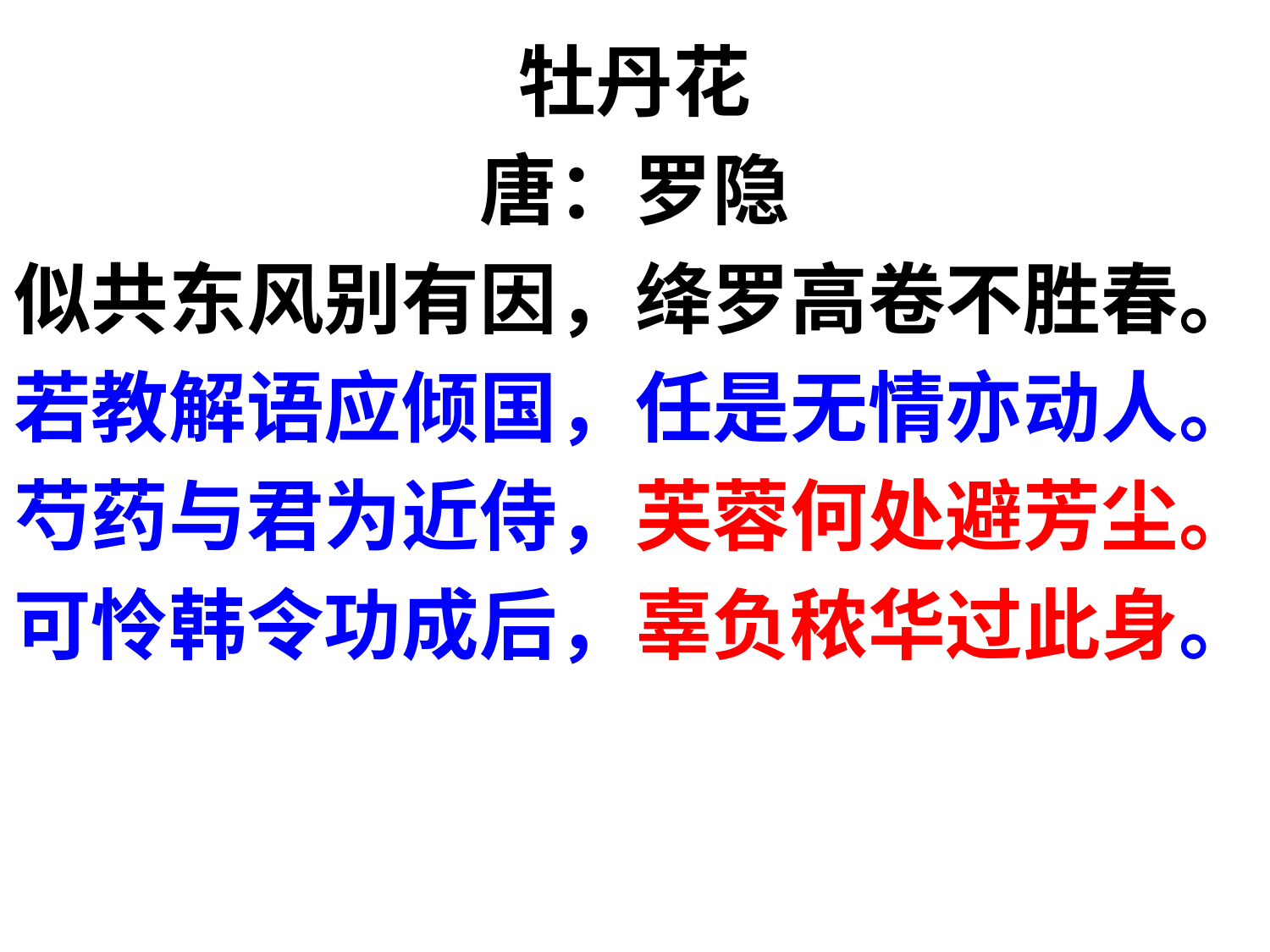

牡丹花
唐：罗隐
似共东风别有因，绛罗高卷不胜春。
若教解语应倾国，任是无情亦动人。
芍药与君为近侍，芙蓉何处避芳尘。
可怜韩令功成后，辜负秾华过此身。